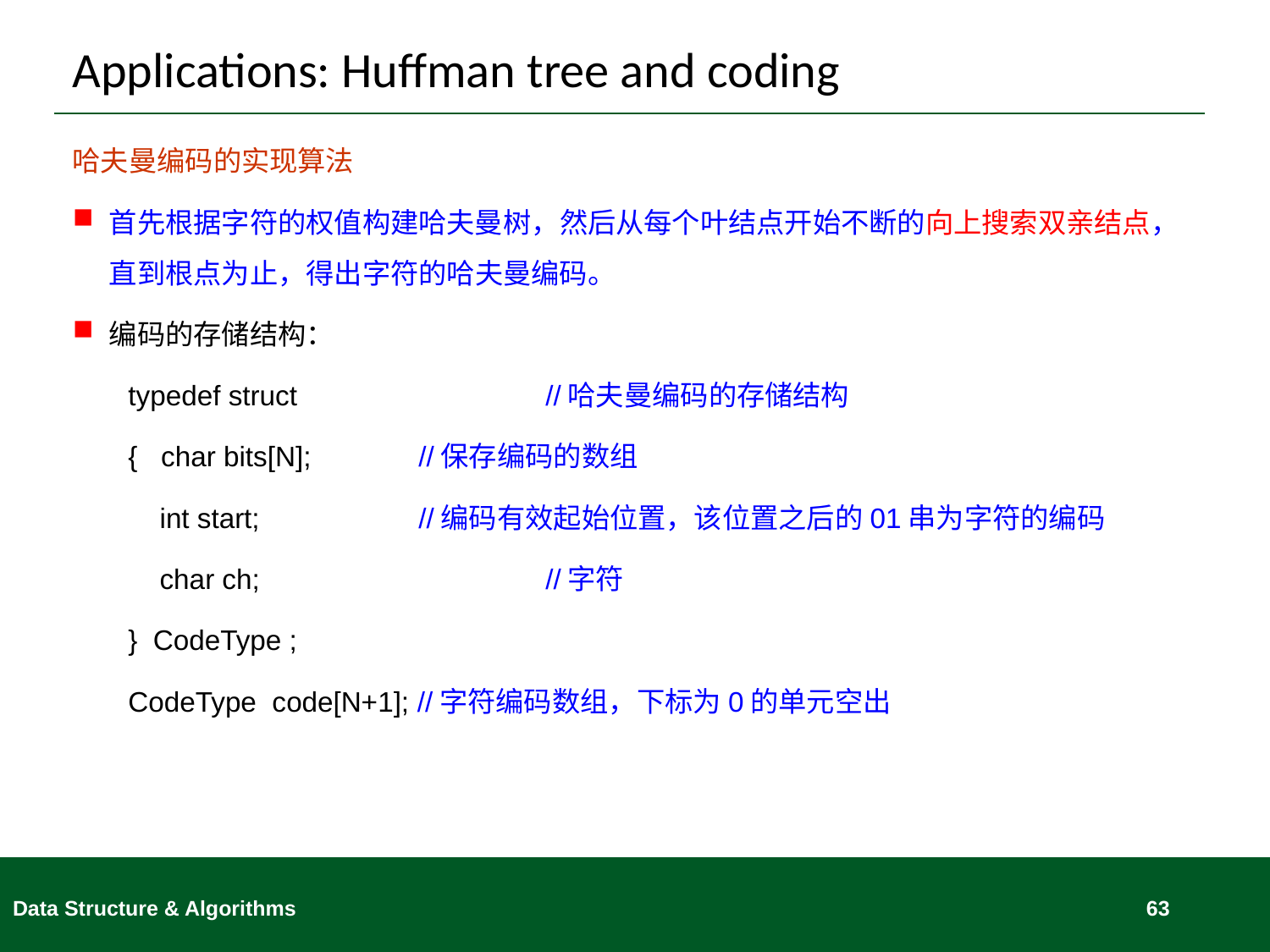

# Applications: Huffman tree and coding
哈夫曼编码的实现算法
首先根据字符的权值构建哈夫曼树，然后从每个叶结点开始不断的向上搜索双亲结点，直到根点为止，得出字符的哈夫曼编码。
编码的存储结构：
typedef struct		//哈夫曼编码的存储结构
{   char bits[N];	//保存编码的数组
    int start;  		//编码有效起始位置，该位置之后的01串为字符的编码
    char ch;     		//字符
}  CodeType ;
CodeType  code[N+1]; //字符编码数组，下标为0的单元空出

Data Structure & Algorithms
63